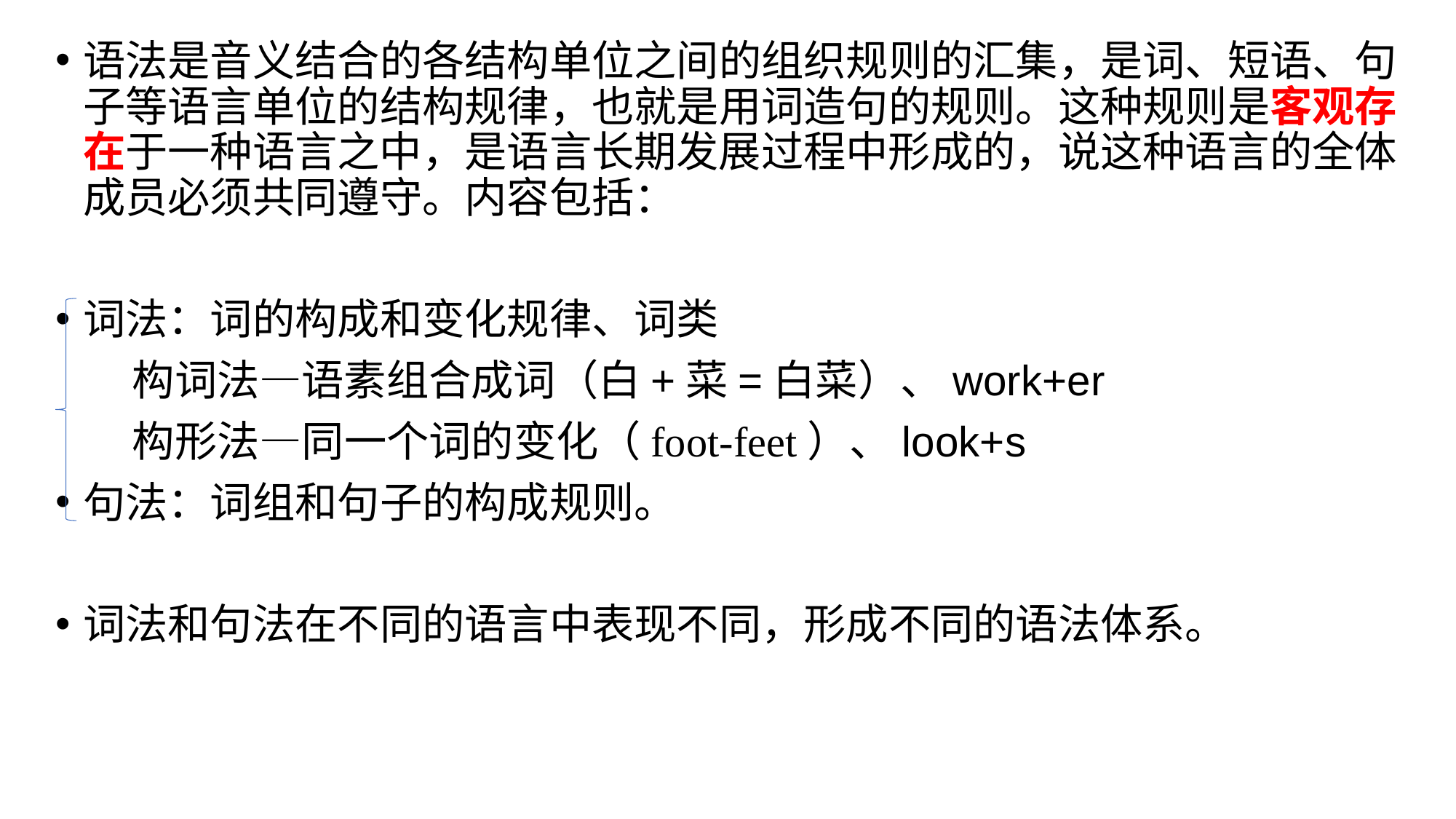

语法是音义结合的各结构单位之间的组织规则的汇集，是词、短语、句子等语言单位的结构规律，也就是用词造句的规则。这种规则是客观存在于一种语言之中，是语言长期发展过程中形成的，说这种语言的全体成员必须共同遵守。内容包括：

词法：词的构成和变化规律、词类
       构词法—语素组合成词（白+菜=白菜）、work+er
       构形法—同一个词的变化（foot-feet）、look+s
句法：词组和句子的构成规则。

词法和句法在不同的语言中表现不同，形成不同的语法体系。